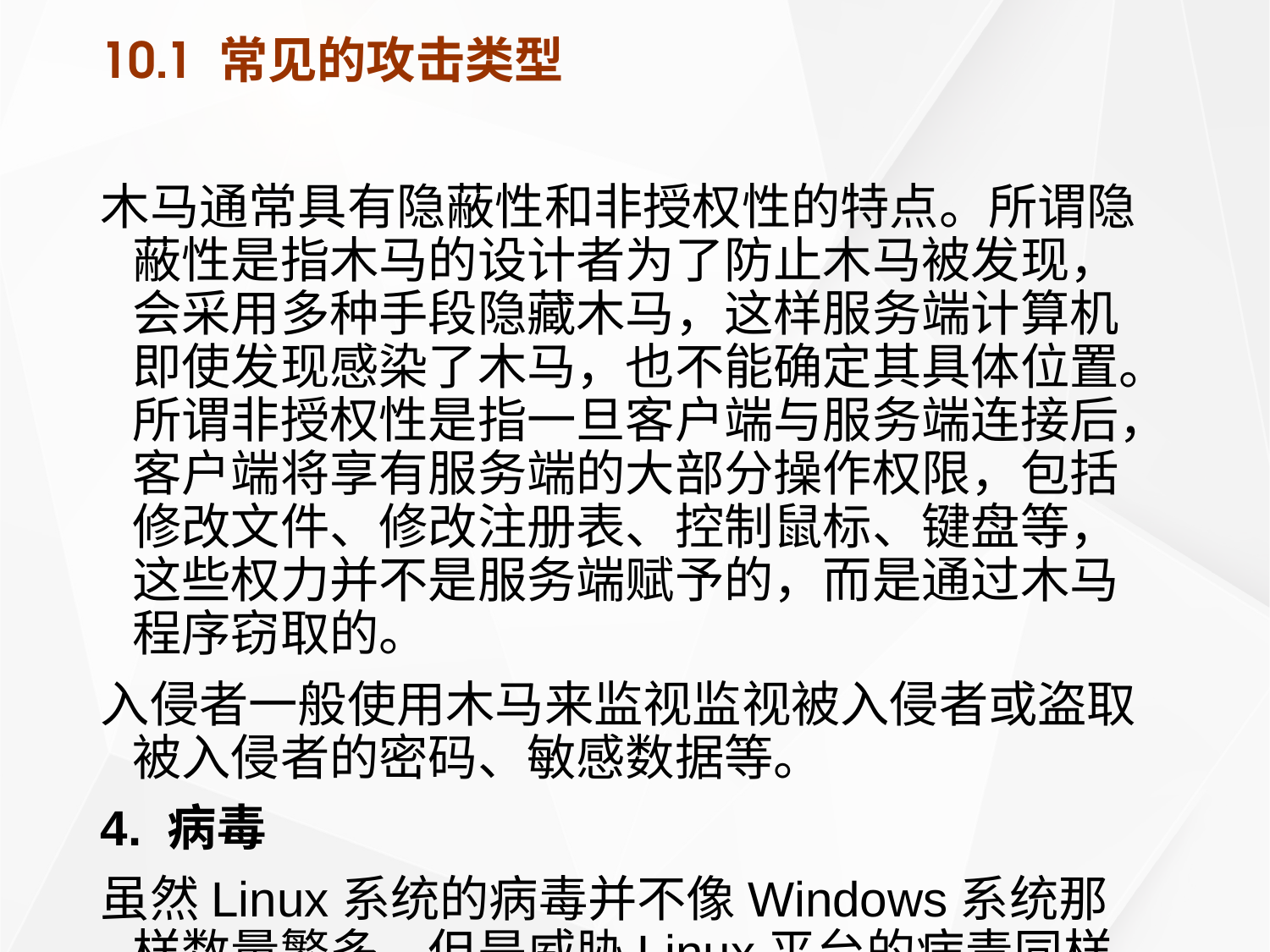

# 10.1 常见的攻击类型
木马通常具有隐蔽性和非授权性的特点。所谓隐蔽性是指木马的设计者为了防止木马被发现，会采用多种手段隐藏木马，这样服务端计算机即使发现感染了木马，也不能确定其具体位置。所谓非授权性是指一旦客户端与服务端连接后，客户端将享有服务端的大部分操作权限，包括修改文件、修改注册表、控制鼠标、键盘等，这些权力并不是服务端赋予的，而是通过木马程序窃取的。
入侵者一般使用木马来监视监视被入侵者或盗取被入侵者的密码、敏感数据等。
4. 病毒
虽然Linux系统的病毒并不像Windows系统那样数量繁多，但是威胁Linux平台的病毒同样存在，如Klez、Lion.worm、Morris.worm、Slapper、Scalper、Linux.Svat和BoxPoison病毒等。Linux下的病毒可以如下分类：